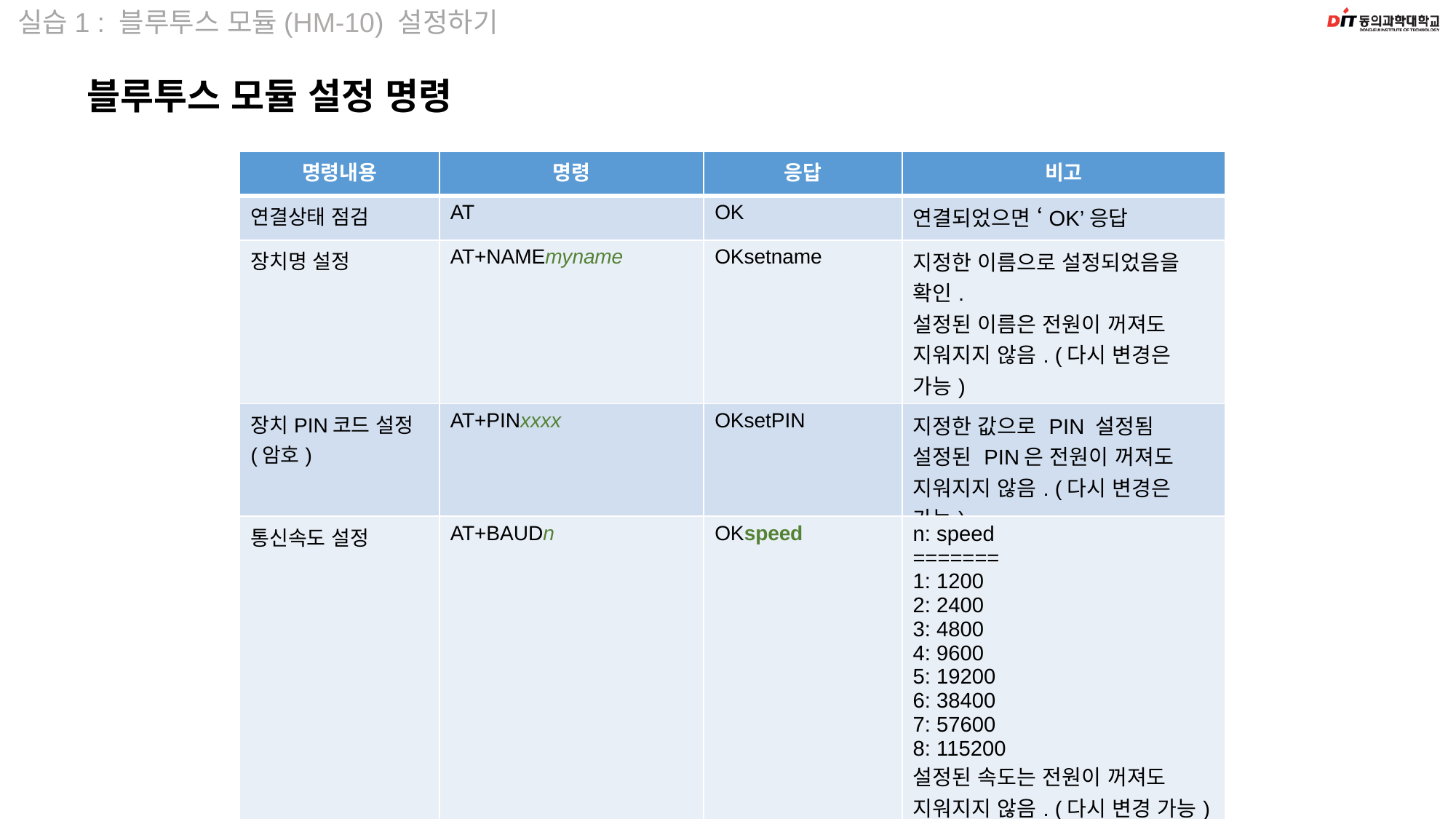

실습1 : 블루투스 모듈(HM-10) 설정하기
블루투스 모듈 설정 명령
| 명령내용 | 명령 | 응답 | 비고 |
| --- | --- | --- | --- |
| 연결상태 점검 | AT | OK | 연결되었으면 ‘OK’응답 |
| 장치명 설정 | AT+NAMEmyname | OKsetname | 지정한 이름으로 설정되었음을 확인. 설정된 이름은 전원이 꺼져도 지워지지 않음. (다시 변경은 가능) |
| 장치PIN코드 설정(암호) | AT+PINxxxx | OKsetPIN | 지정한 값으로 PIN 설정됨 설정된 PIN은 전원이 꺼져도 지워지지 않음. (다시 변경은 가능) |
| 통신속도 설정 | AT+BAUDn | OKspeed | n: speed ======= 1: 1200 2: 2400 3: 4800 4: 9600 5: 19200 6: 38400 7: 57600 8: 115200 설정된 속도는 전원이 꺼져도 지워지지 않음. (다시 변경 가능) |
13